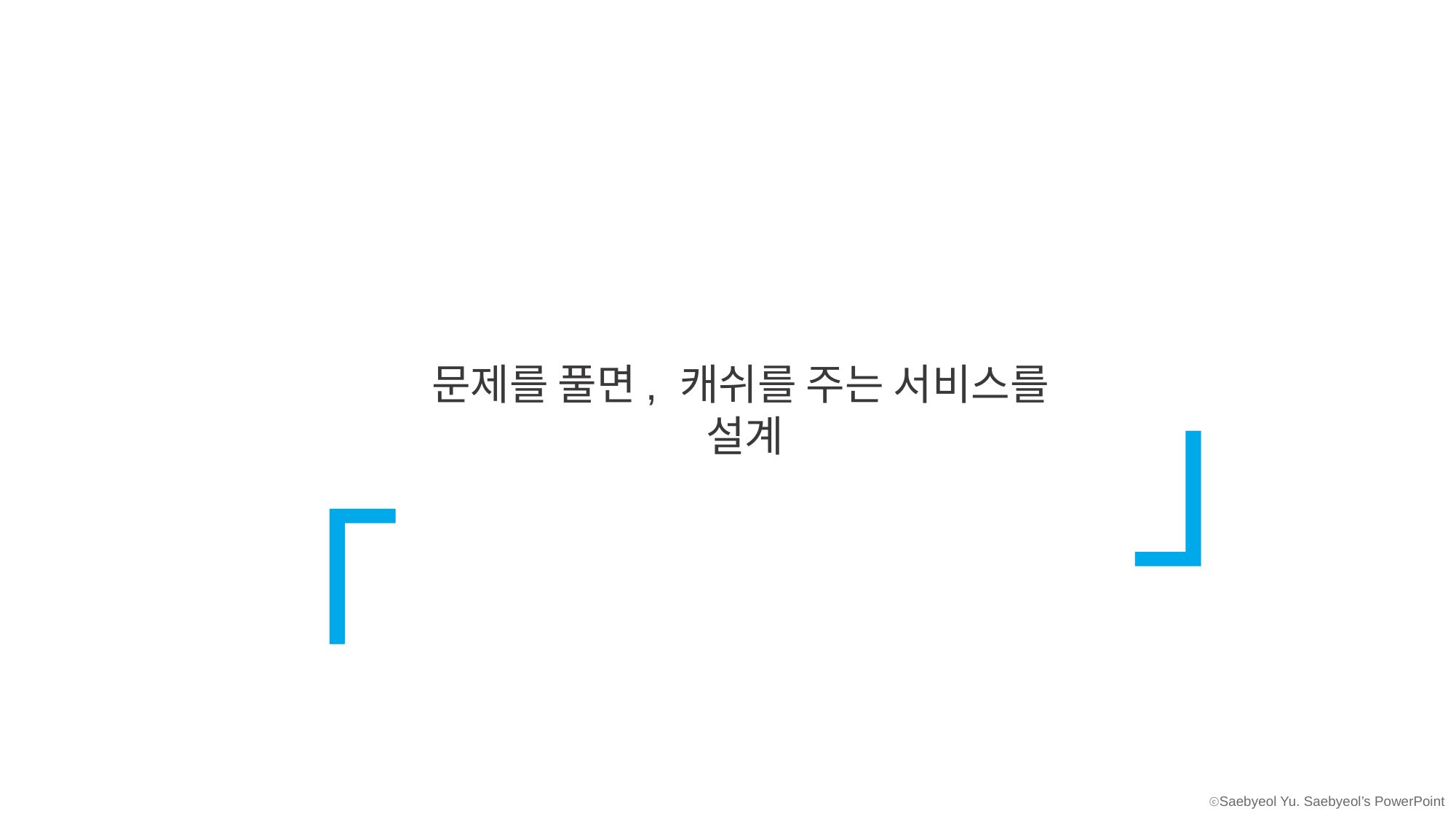

「
」
문제를 풀면, 캐쉬를 주는 서비스를
설계